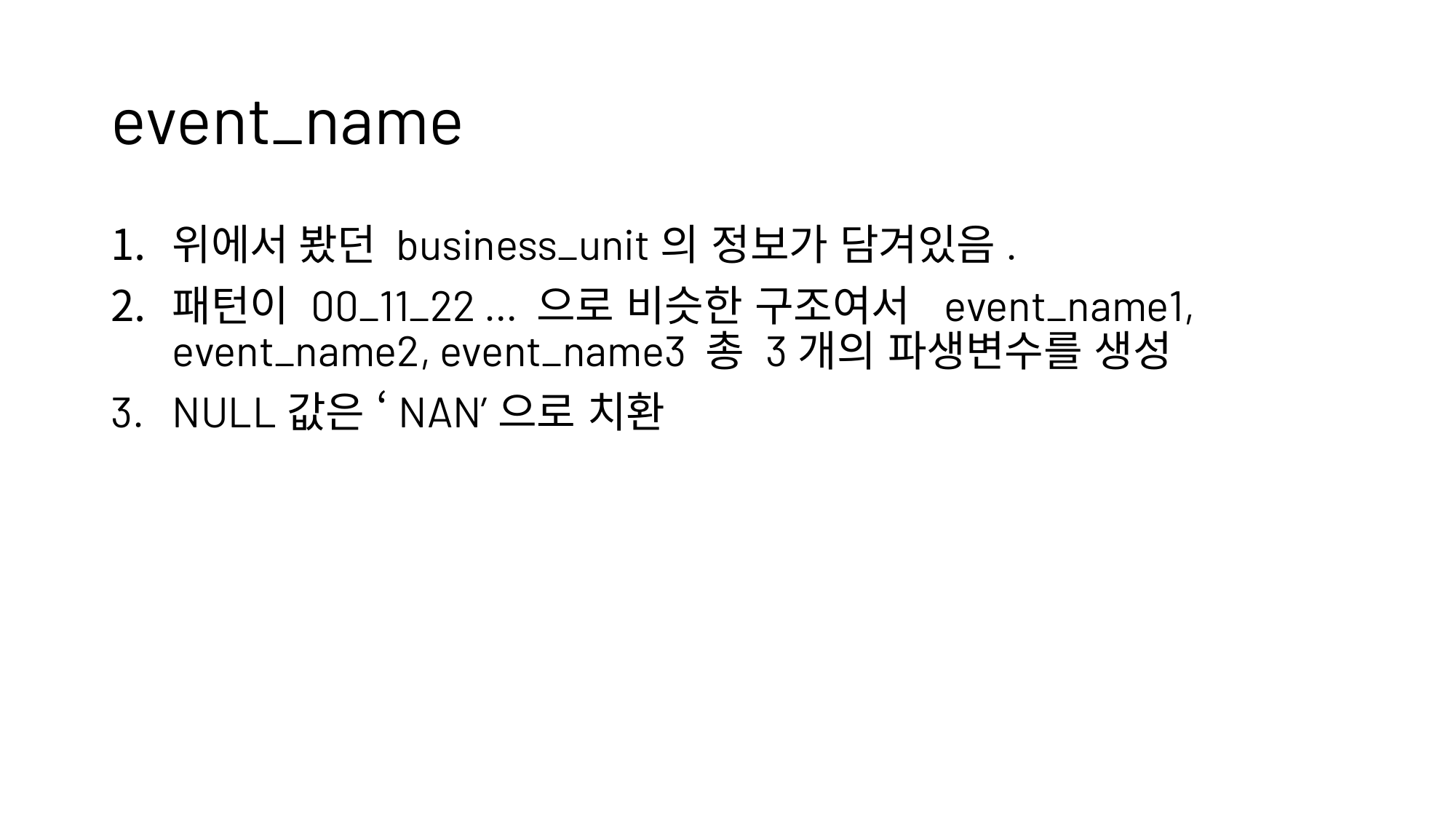

# event_name
위에서 봤던 business_unit의 정보가 담겨있음.
패턴이 00_11_22 … 으로 비슷한 구조여서  event_name1, event_name2, event_name3 총 3개의 파생변수를 생성
NULL값은 ‘NAN’으로 치환